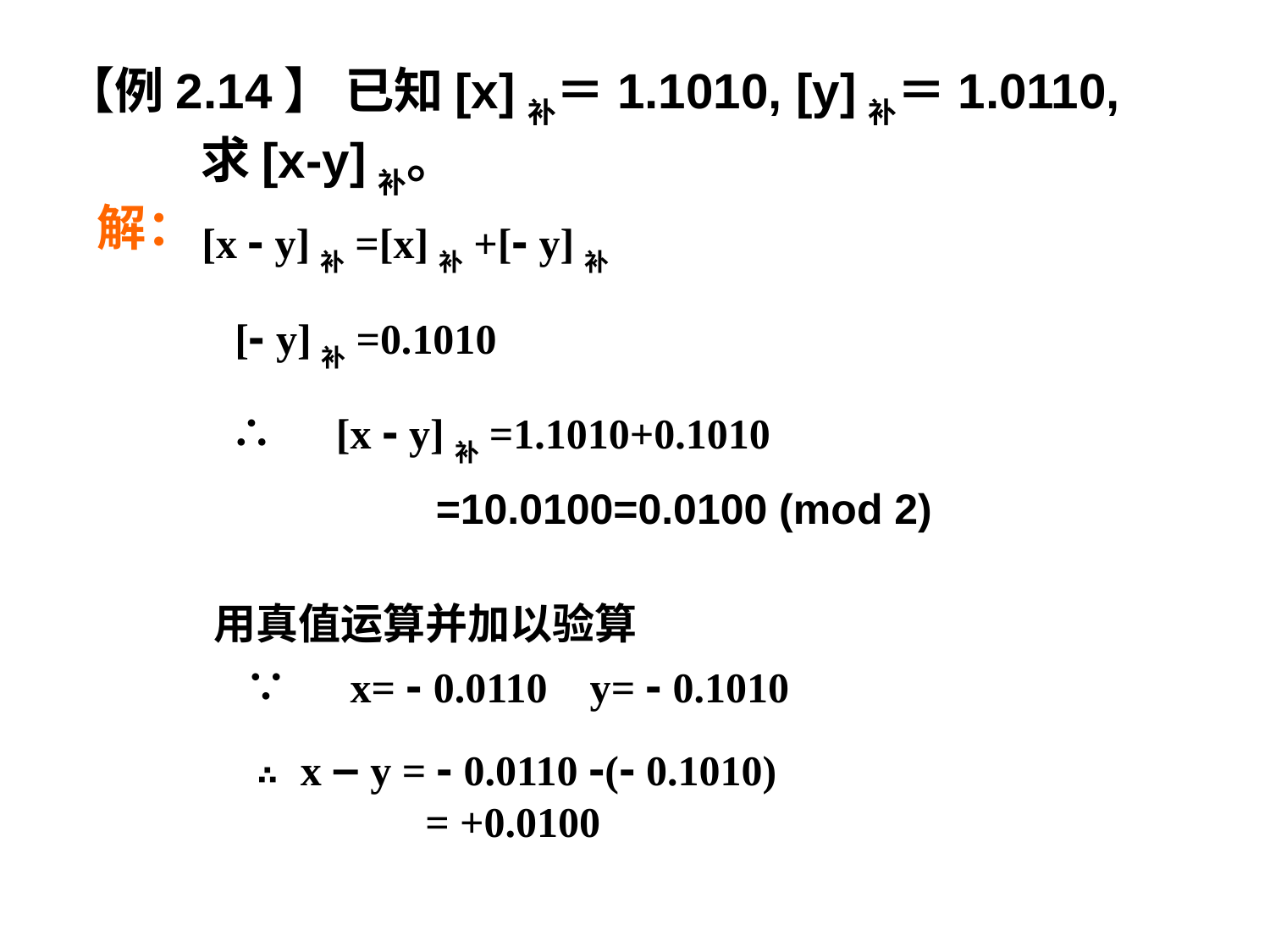

【例2.14】 已知[x]补＝1.1010, [y]补＝1.0110,
           求[x-y]补。
解：
[x - y]补=[x]补+[- y]补
[- y]补=0.1010
∴　[x - y]补=1.1010+0.1010
=10.0100=0.0100 (mod 2)
用真值运算并加以验算
∵　x= - 0.0110    y= - 0.1010
∴  x – y = - 0.0110 -(- 0.1010)
                = +0.0100